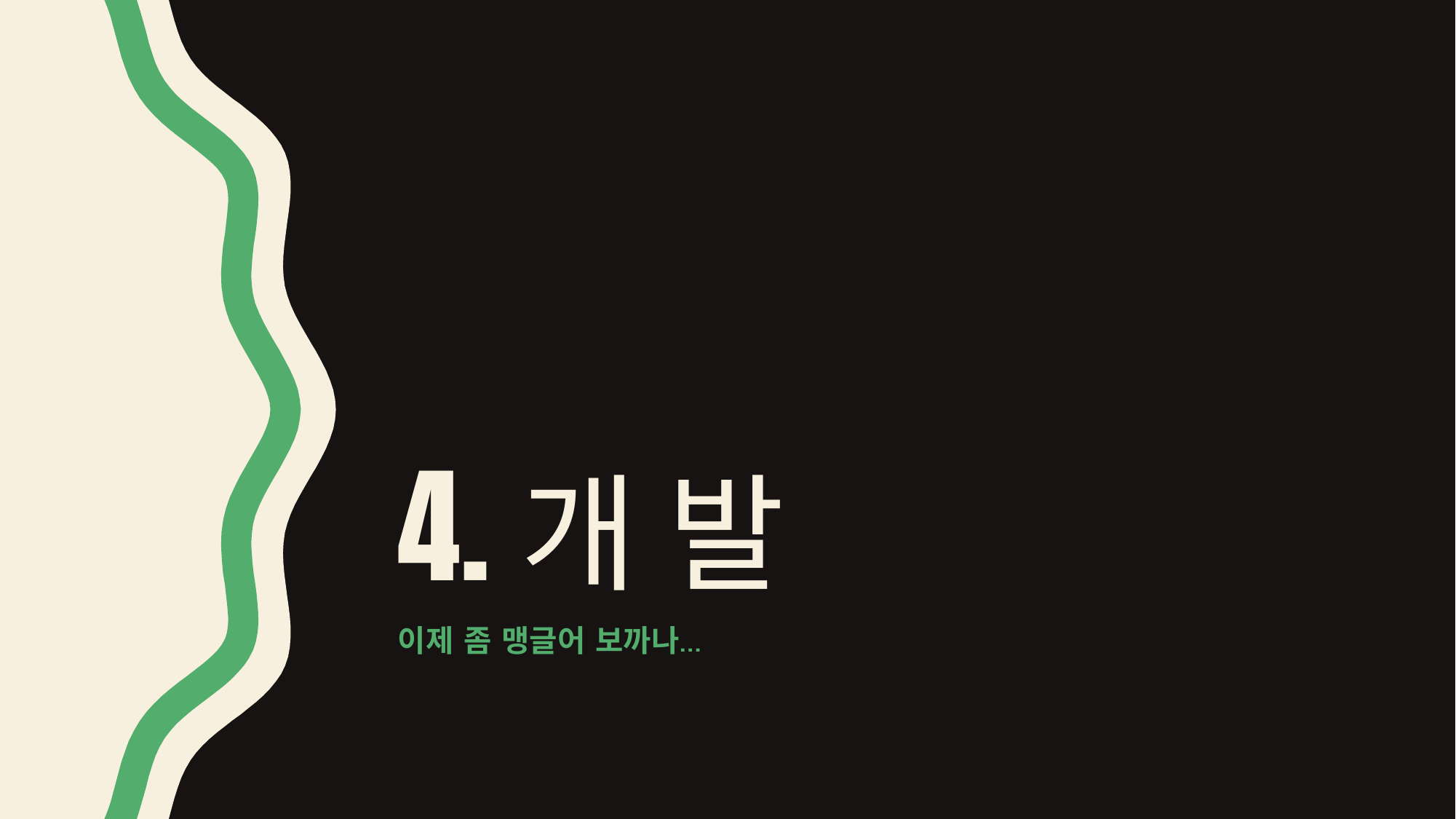

# 4.개 발
이제 좀 맹글어 보까나…